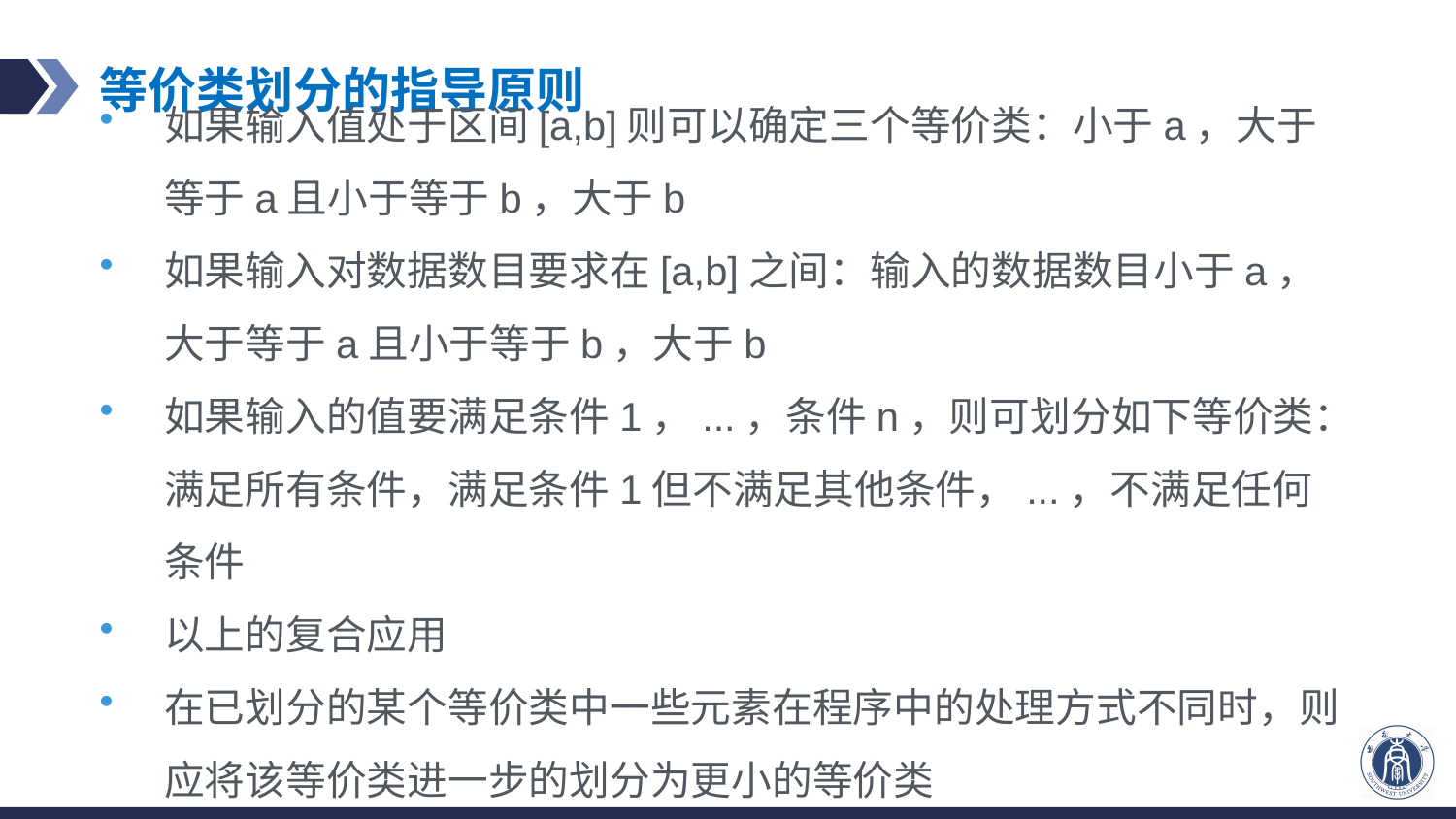

# 等价类划分的指导原则
如果输入值处于区间[a,b]则可以确定三个等价类：小于a，大于等于a且小于等于b，大于b
如果输入对数据数目要求在[a,b]之间：输入的数据数目小于a，大于等于a且小于等于b，大于b
如果输入的值要满足条件1，...，条件n，则可划分如下等价类：满足所有条件，满足条件1但不满足其他条件，...，不满足任何条件
以上的复合应用
在已划分的某个等价类中一些元素在程序中的处理方式不同时，则应将该等价类进一步的划分为更小的等价类